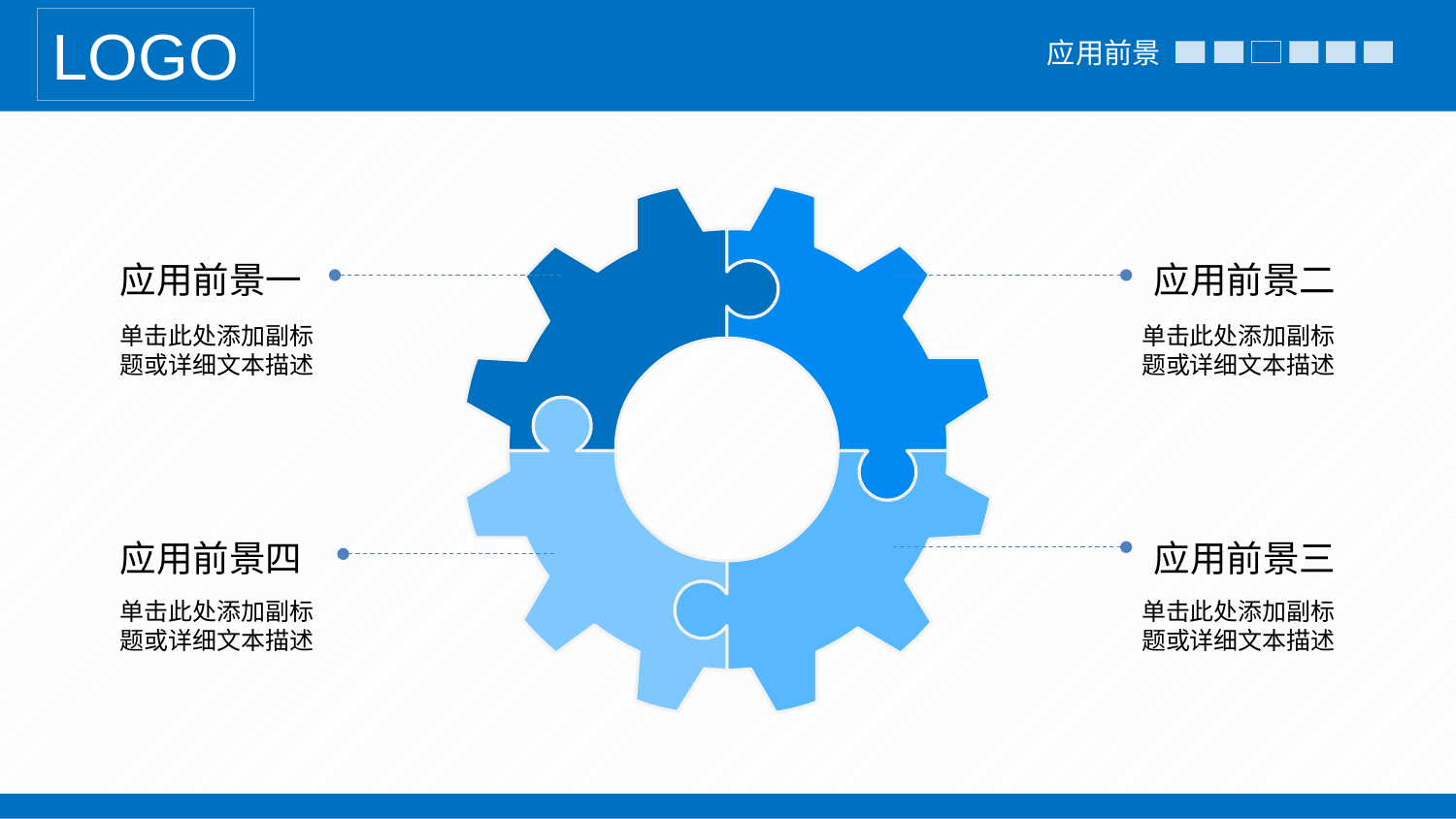

LOGO
应用前景

应用前景一
单击此处添加副标题或详细文本描述
应用前景二
单击此处添加副标题或详细文本描述

应用前景四
单击此处添加副标题或详细文本描述
应用前景三
单击此处添加副标题或详细文本描述